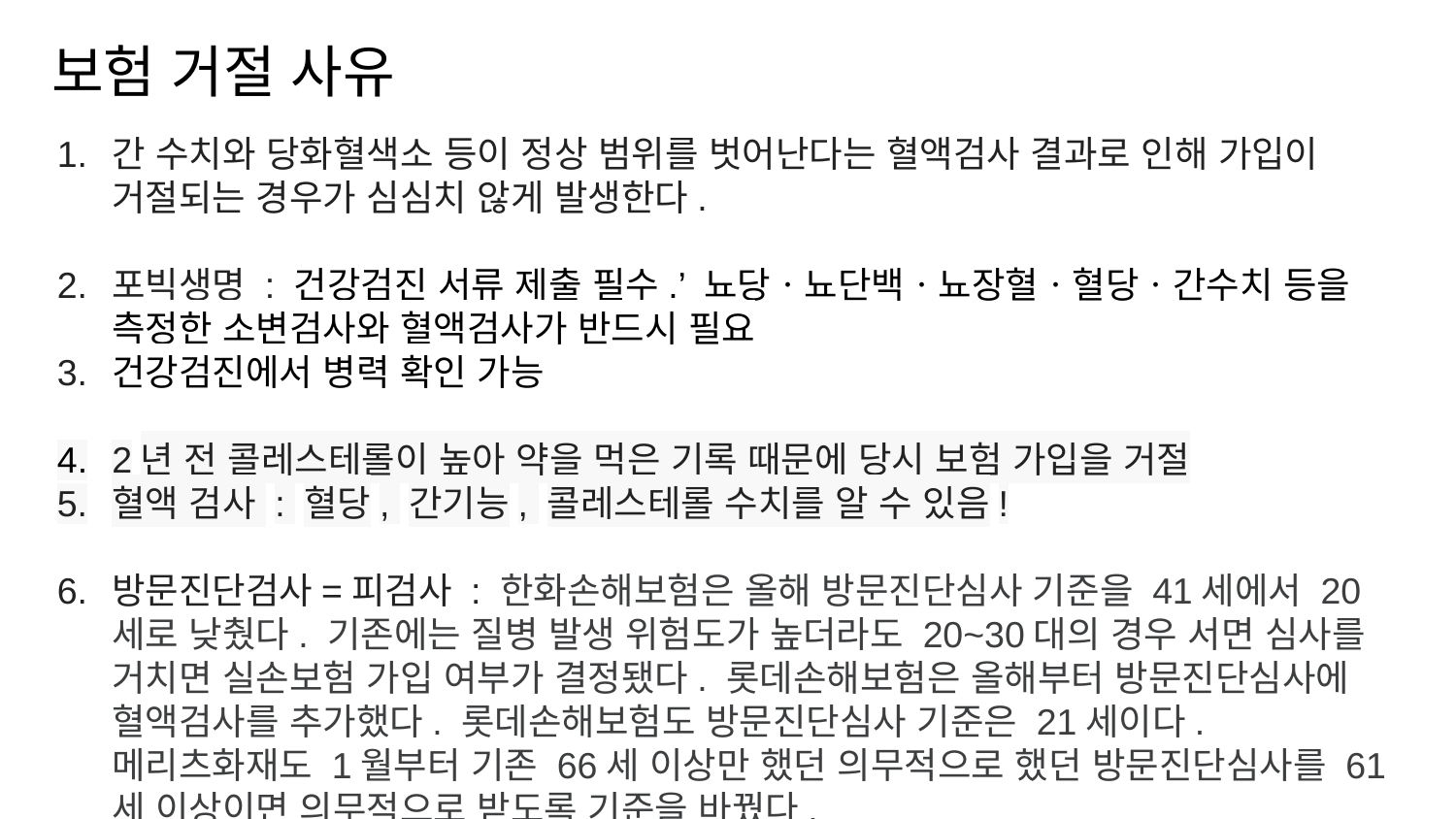

# 보험 거절 사유
간 수치와 당화혈색소 등이 정상 범위를 벗어난다는 혈액검사 결과로 인해 가입이 거절되는 경우가 심심치 않게 발생한다.

포빅생명 : 건강검진 서류 제출 필수.’ 뇨당ㆍ뇨단백ㆍ뇨장혈ㆍ혈당ㆍ간수치 등을 측정한 소변검사와 혈액검사가 반드시 필요
건강검진에서 병력 확인 가능

2년 전 콜레스테롤이 높아 약을 먹은 기록 때문에 당시 보험 가입을 거절
혈액 검사 : 혈당, 간기능, 콜레스테롤 수치를 알 수 있음!

방문진단검사=피검사 : 한화손해보험은 올해 방문진단심사 기준을 41세에서 20세로 낮췄다. 기존에는 질병 발생 위험도가 높더라도 20~30대의 경우 서면 심사를 거치면 실손보험 가입 여부가 결정됐다. 롯데손해보험은 올해부터 방문진단심사에 혈액검사를 추가했다. 롯데손해보험도 방문진단심사 기준은 21세이다. 메리츠화재도 1월부터 기존 66세 이상만 했던 의무적으로 했던 방문진단심사를 61세 이상이면 의무적으로 받도록 기준을 바꿨다.